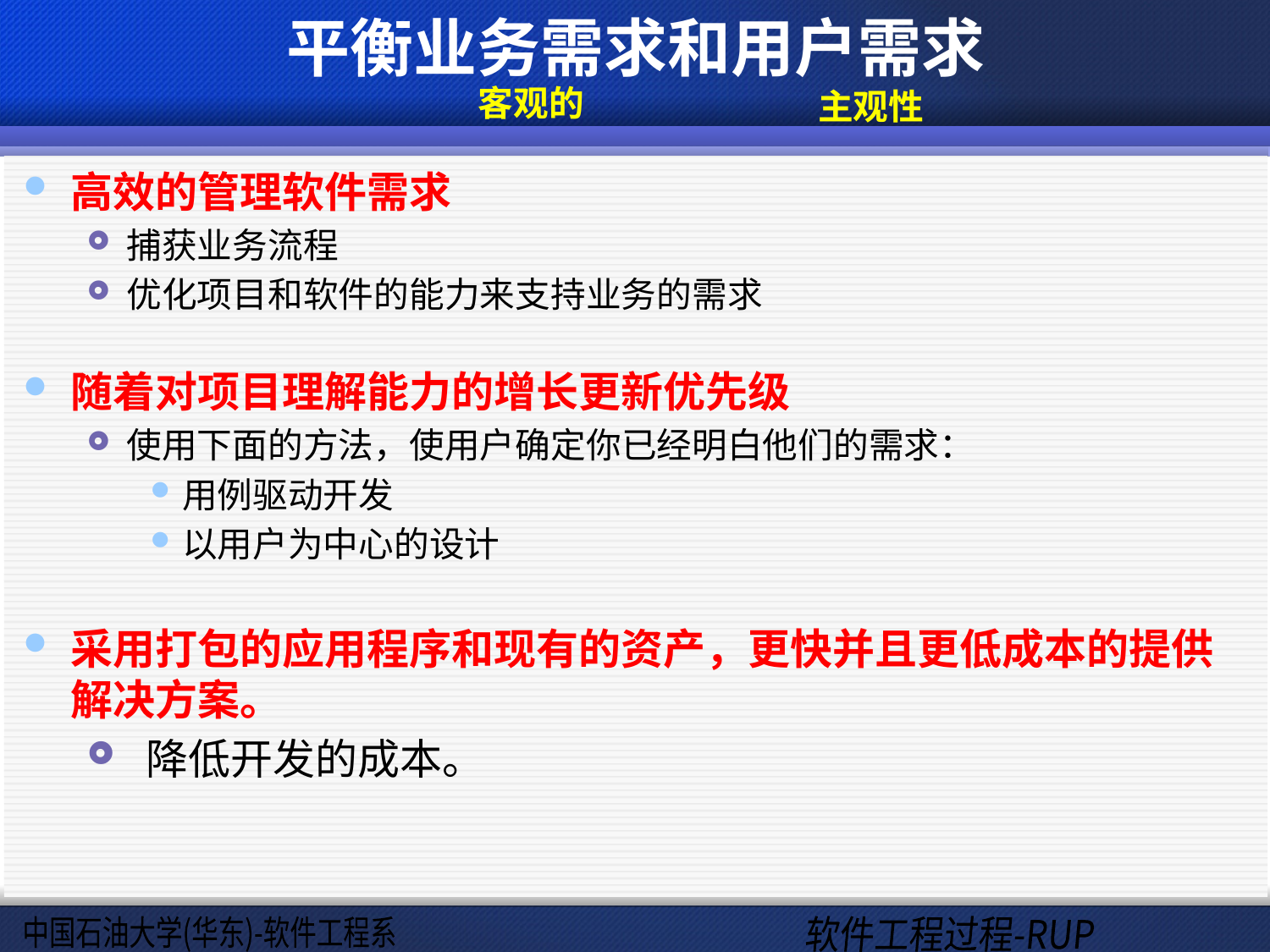

# 平衡业务需求和用户需求
客观的
主观性
高效的管理软件需求
捕获业务流程
优化项目和软件的能力来支持业务的需求
随着对项目理解能力的增长更新优先级
使用下面的方法，使用户确定你已经明白他们的需求：
用例驱动开发
以用户为中心的设计

采用打包的应用程序和现有的资产，更快并且更低成本的提供解决方案。
 降低开发的成本。